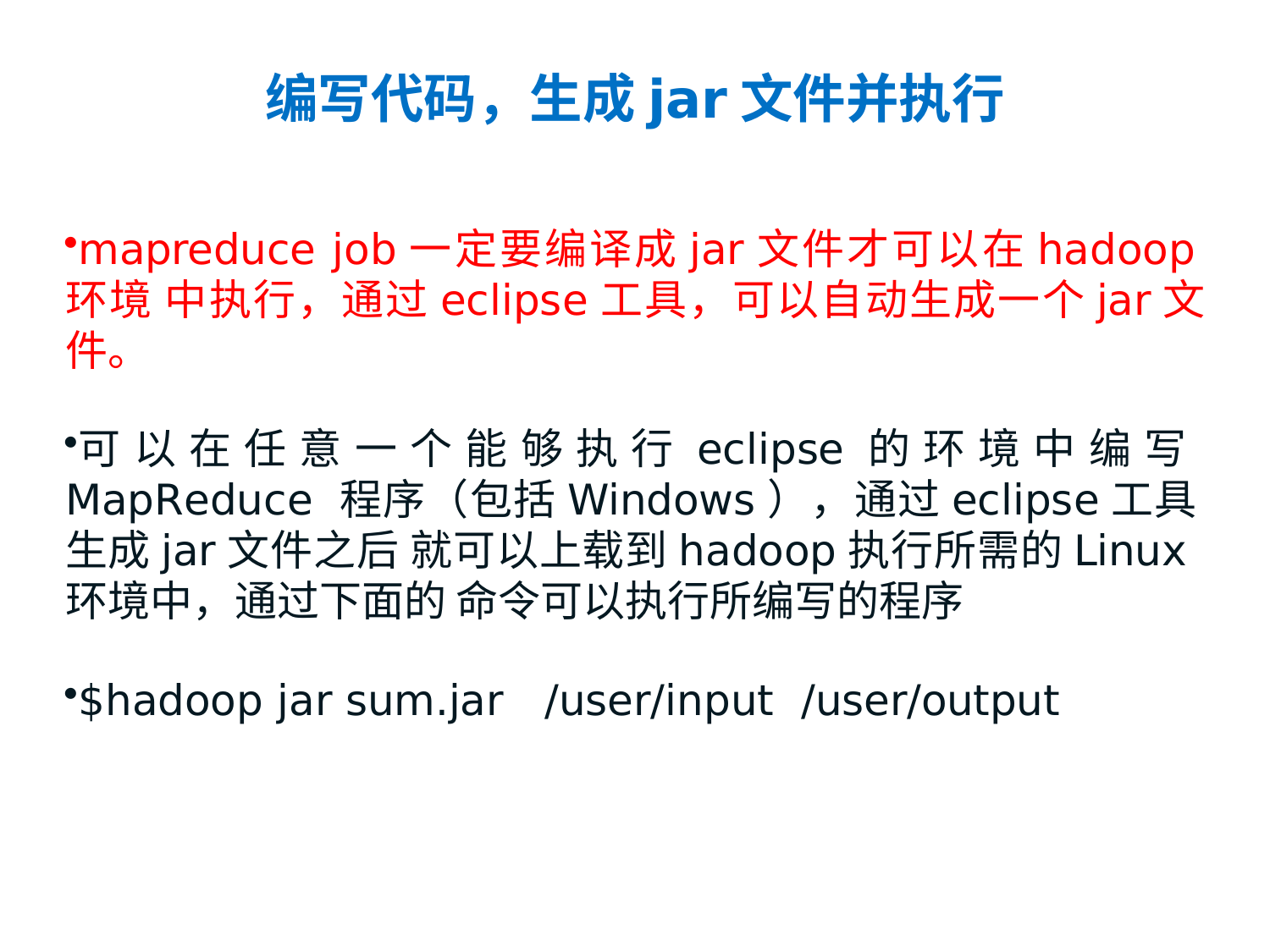

# 编写代码，生成jar文件并执行
mapreduce job一定要编译成jar文件才可以在hadoop环境 中执行，通过eclipse工具，可以自动生成一个jar文件。

可以在任意一个能够执行eclipse的环境中编写MapReduce 程序（包括Windows），通过eclipse工具生成jar文件之后 就可以上载到hadoop执行所需的Linux环境中，通过下面的 命令可以执行所编写的程序

$hadoop jar sum.jar   /user/input  /user/output